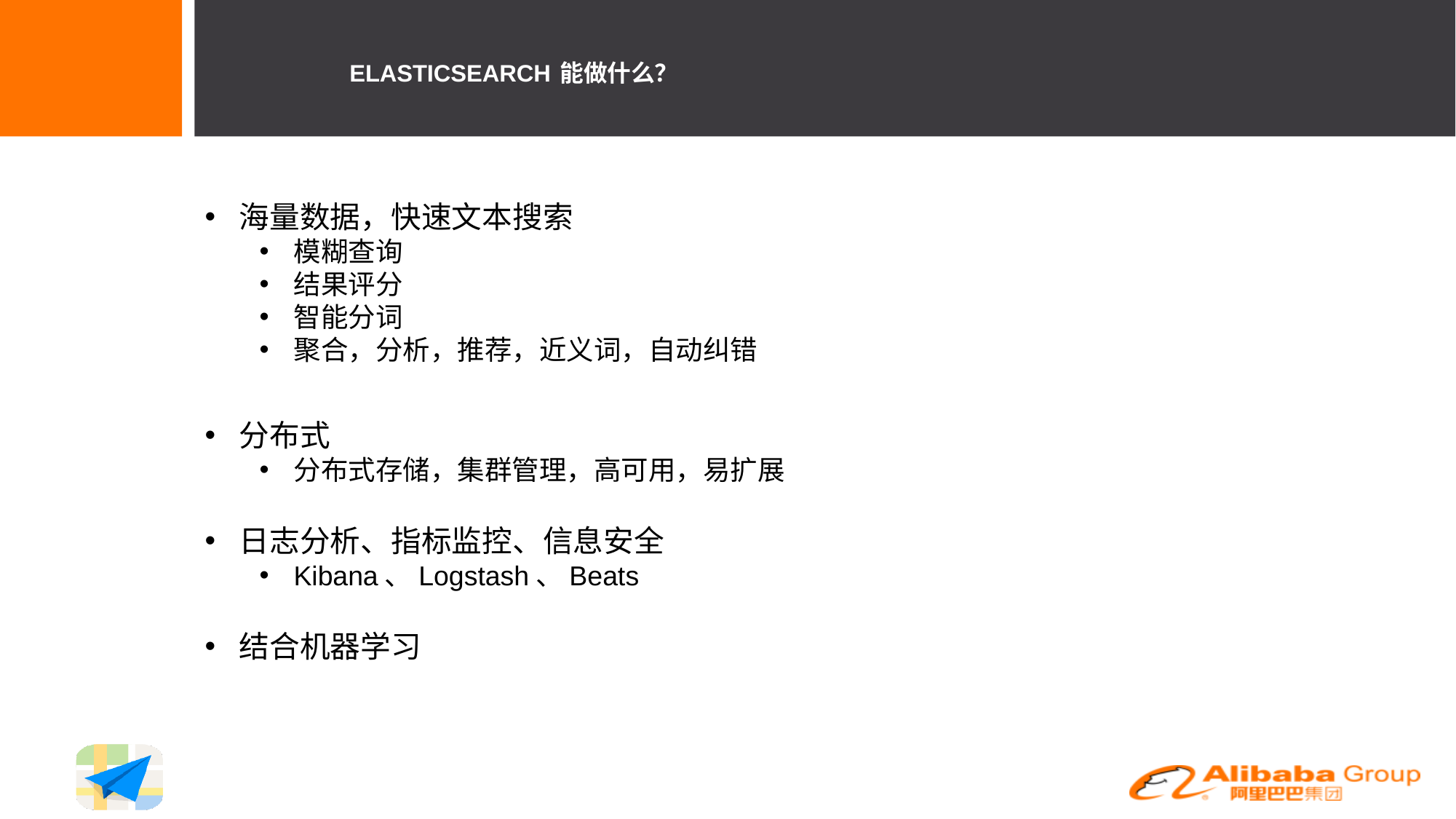

Elasticsearch 能做什么？
海量数据，快速文本搜索
模糊查询
结果评分
智能分词
聚合，分析，推荐，近义词，自动纠错

分布式
分布式存储，集群管理，高可用，易扩展

日志分析、指标监控、信息安全
Kibana、Logstash、Beats

结合机器学习